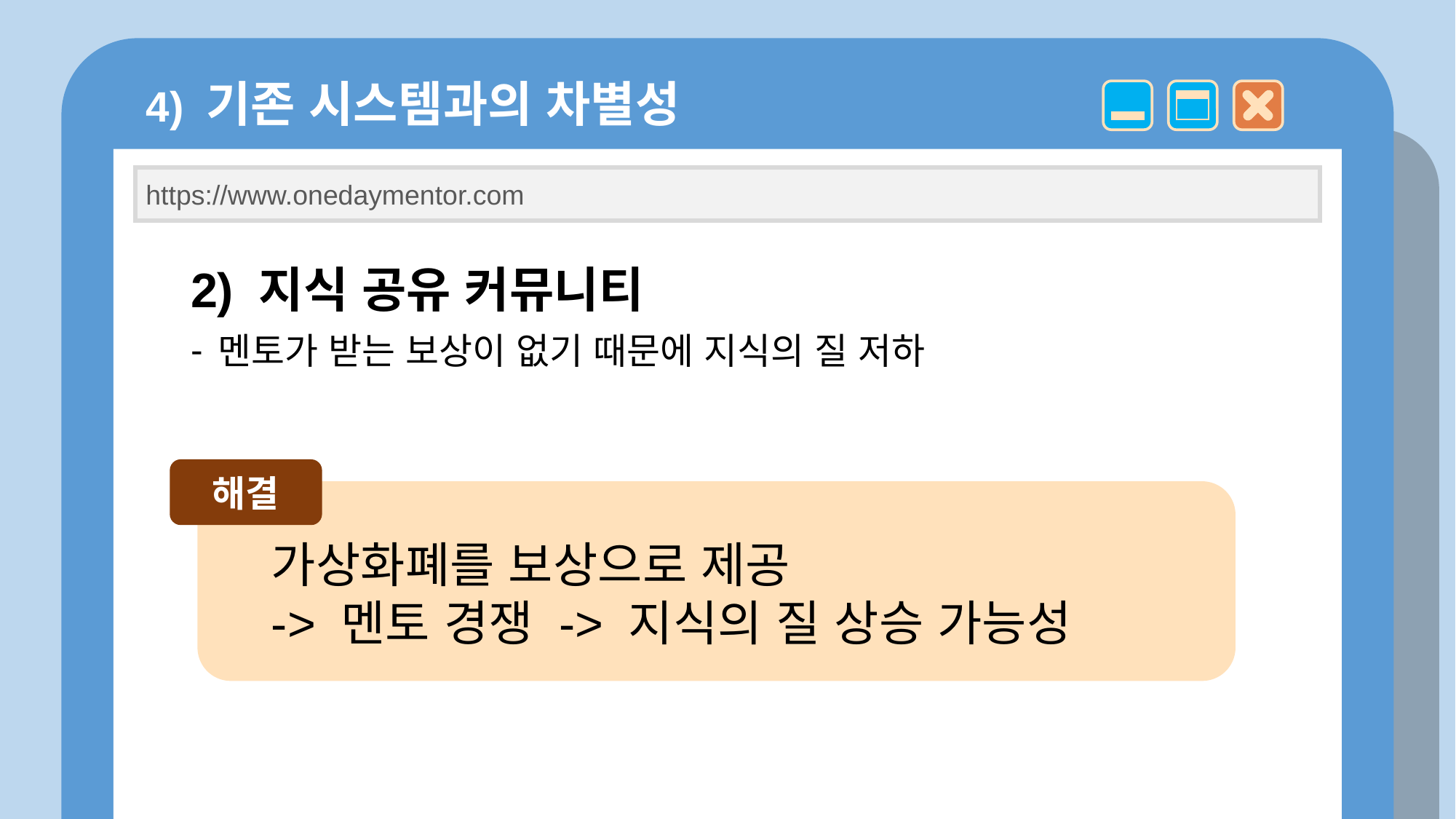

4) 기존 시스템과의 차별성

https://www.onedaymentor.com
2) 지식 공유 커뮤니티
멘토가 받는 보상이 없기 때문에 지식의 질 저하

해결

가상화폐를 보상으로 제공
-> 멘토 경쟁 -> 지식의 질 상승 가능성